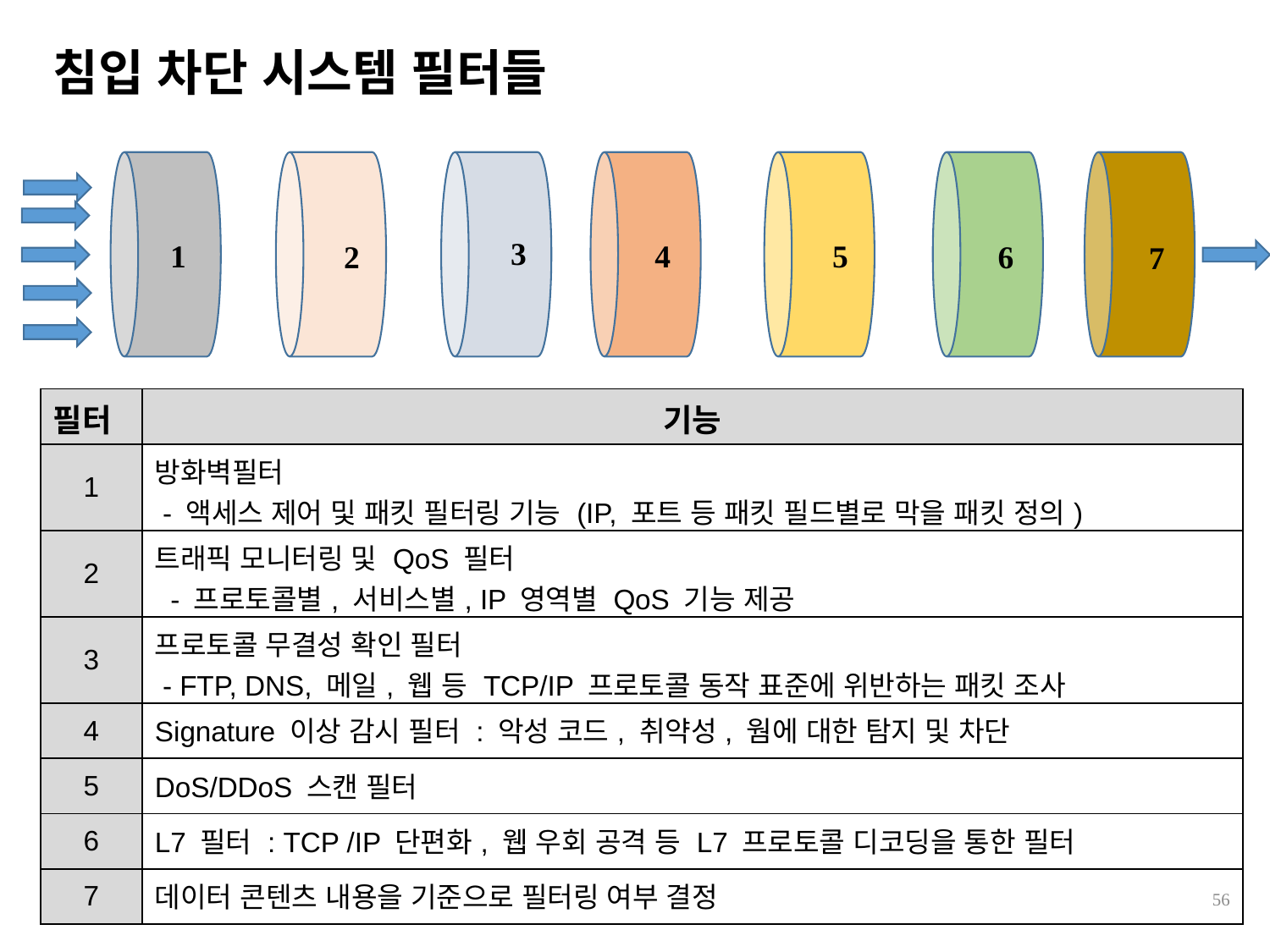

침입 차단 시스템 필터들

3
1
4
5
2
6
7

| 필터 | 기능 |
| --- | --- |
| 1 | 방화벽필터 - 액세스 제어 및 패킷 필터링 기능 (IP, 포트 등 패킷 필드별로 막을 패킷 정의) |
| 2 | 트래픽 모니터링 및 QoS 필터 - 프로토콜별, 서비스별, IP 영역별 QoS 기능 제공 |
| 3 | 프로토콜 무결성 확인 필터 - FTP, DNS, 메일, 웹 등 TCP/IP 프로토콜 동작 표준에 위반하는 패킷 조사 |
| 4 | Signature 이상 감시 필터 : 악성 코드, 취약성, 웜에 대한 탐지 및 차단 |
| 5 | DoS/DDoS 스캔 필터 |
| 6 | L7 필터 : TCP /IP 단편화, 웹 우회 공격 등 L7 프로토콜 디코딩을 통한 필터 |
| 7 | 데이터 콘텐츠 내용을 기준으로 필터링 여부 결정 |
56